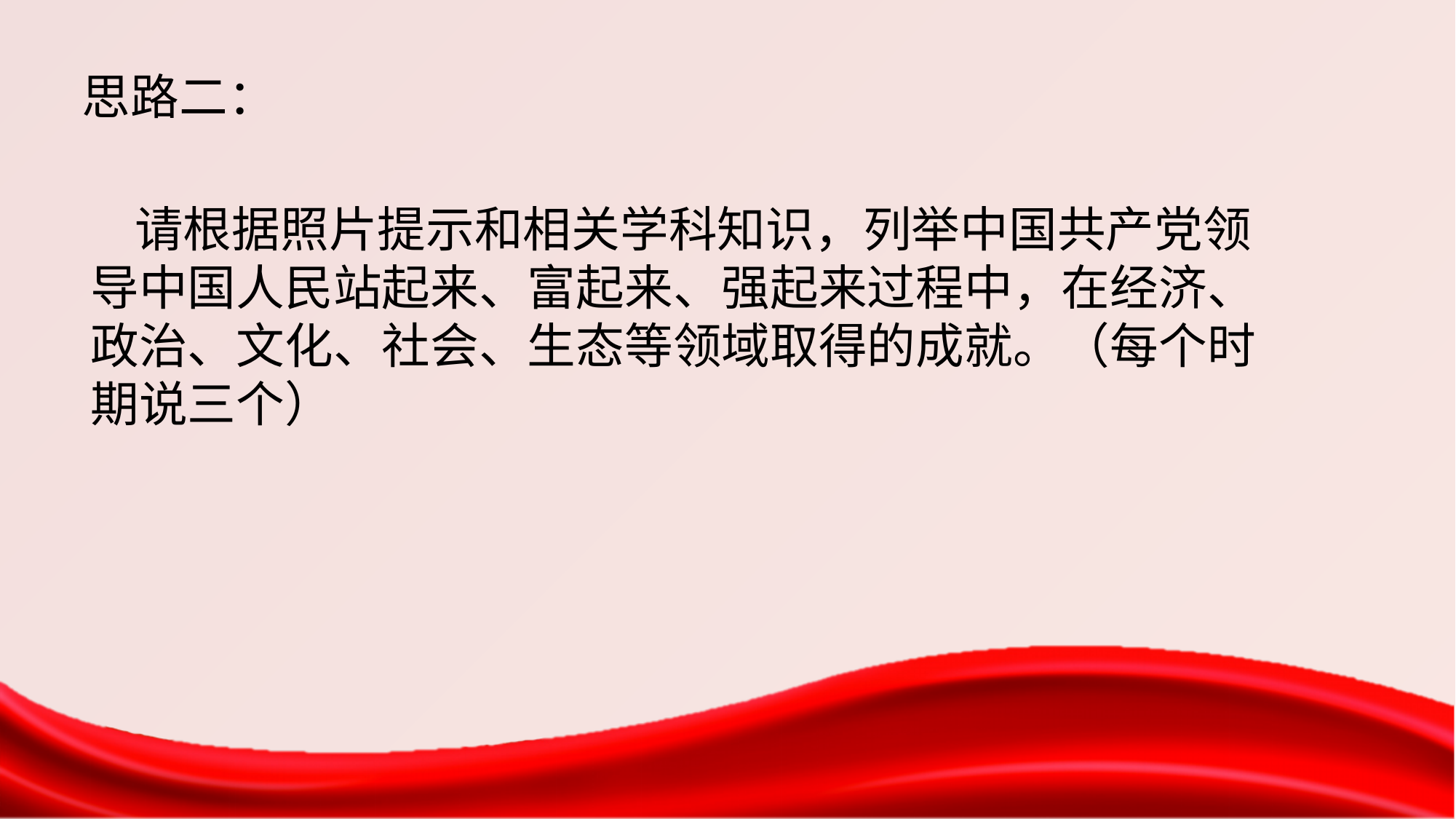

思路二：
   请根据照片提示和相关学科知识，列举中国共产党领导中国人民站起来、富起来、强起来过程中，在经济、政治、文化、社会、生态等领域取得的成就。（每个时期说三个）